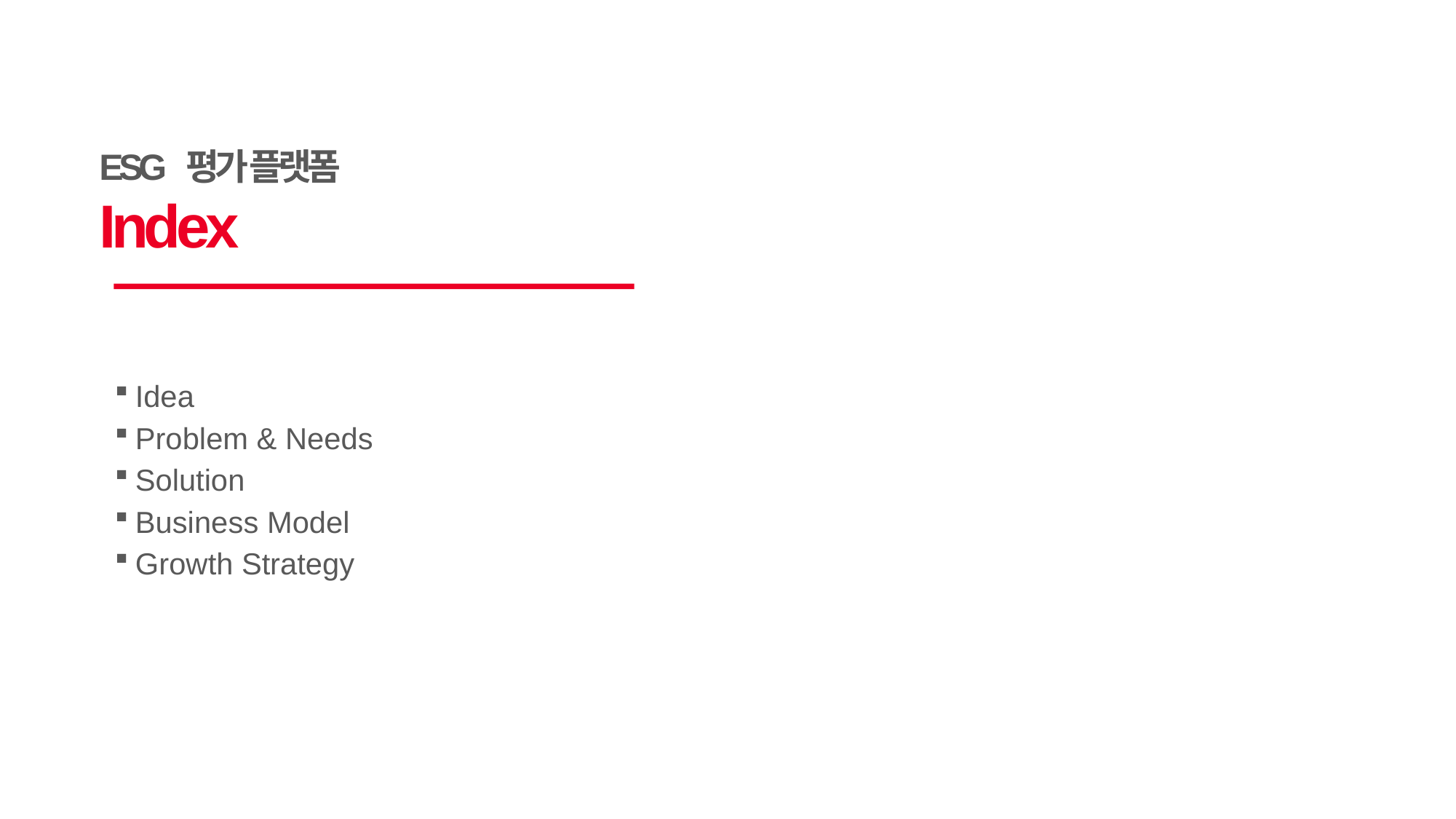

ESG 평가 플랫폼
Index

Idea
Problem & Needs
Solution
Business Model
Growth Strategy